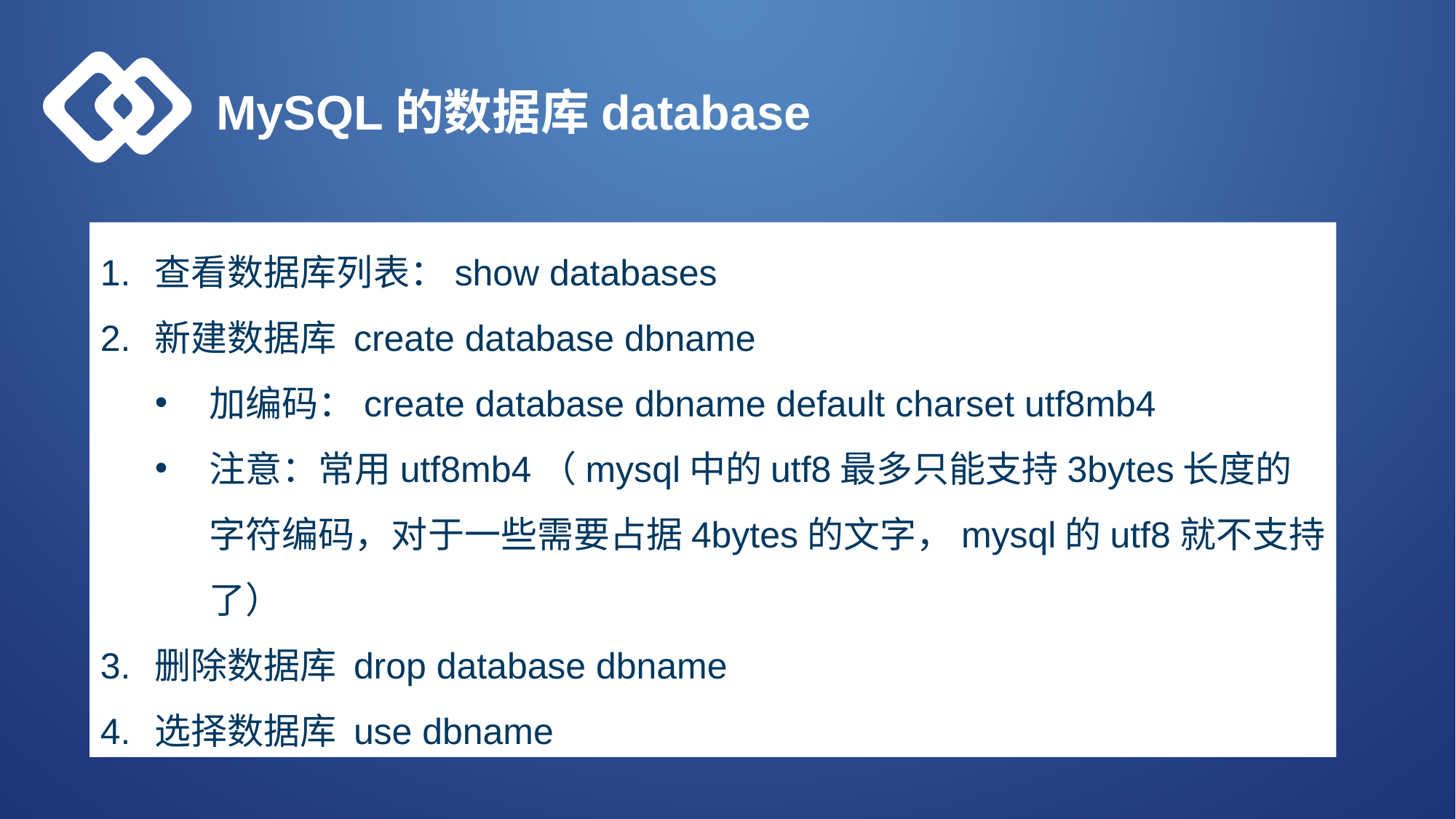

MySQL的数据库database

查看数据库列表：show databases
新建数据库 create database dbname
加编码：create database dbname default charset utf8mb4
注意：常用utf8mb4（mysql中的utf8最多只能支持3bytes长度的字符编码，对于一些需要占据4bytes的文字，mysql的utf8就不支持了）
删除数据库 drop database dbname
选择数据库 use dbname